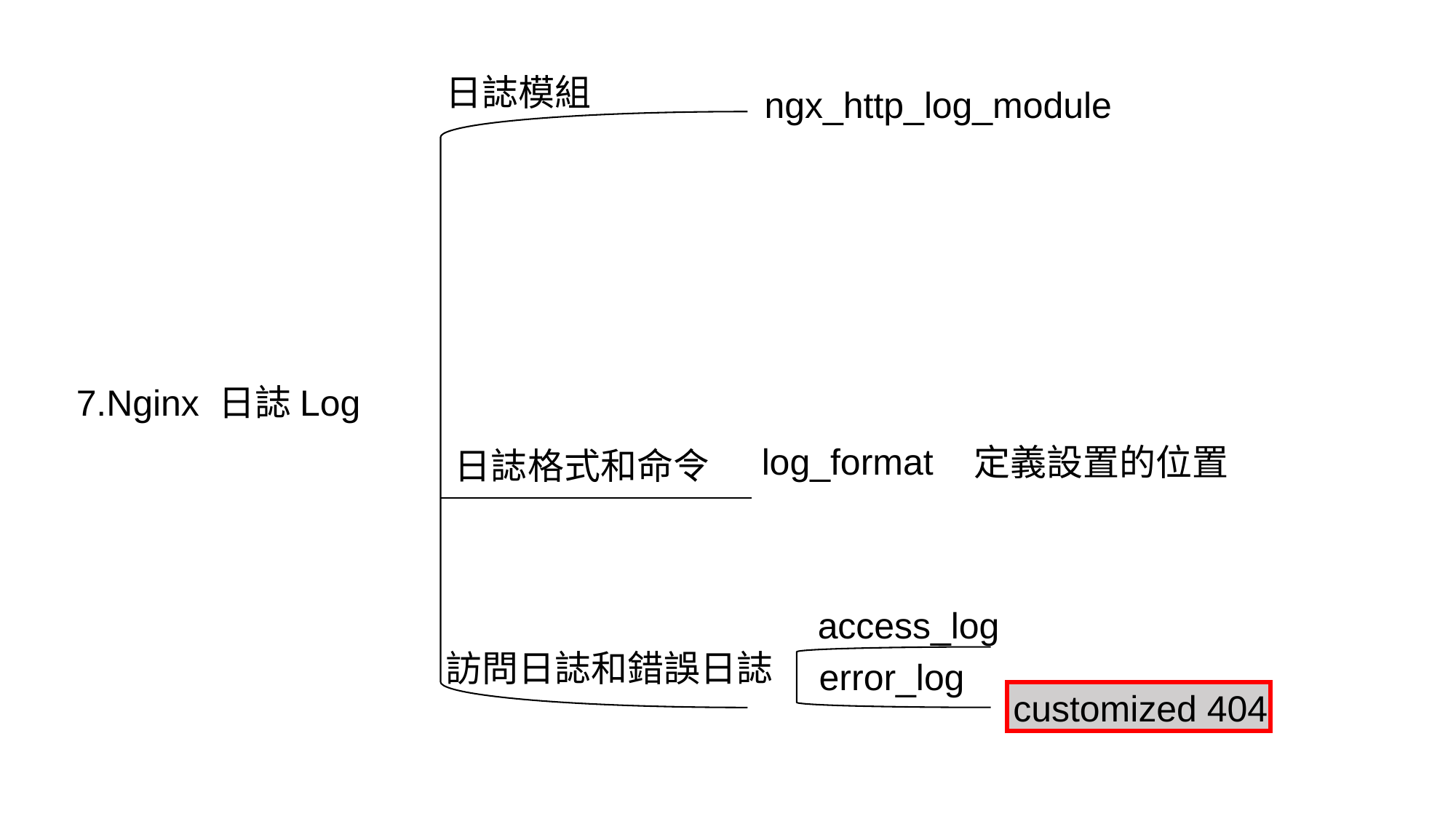

日誌模組
ngx_http_log_module

7.Nginx 日誌Log
log_format
定義設置的位置
日誌格式和命令
access_log
訪問日誌和錯誤日誌

error_log
customized 404